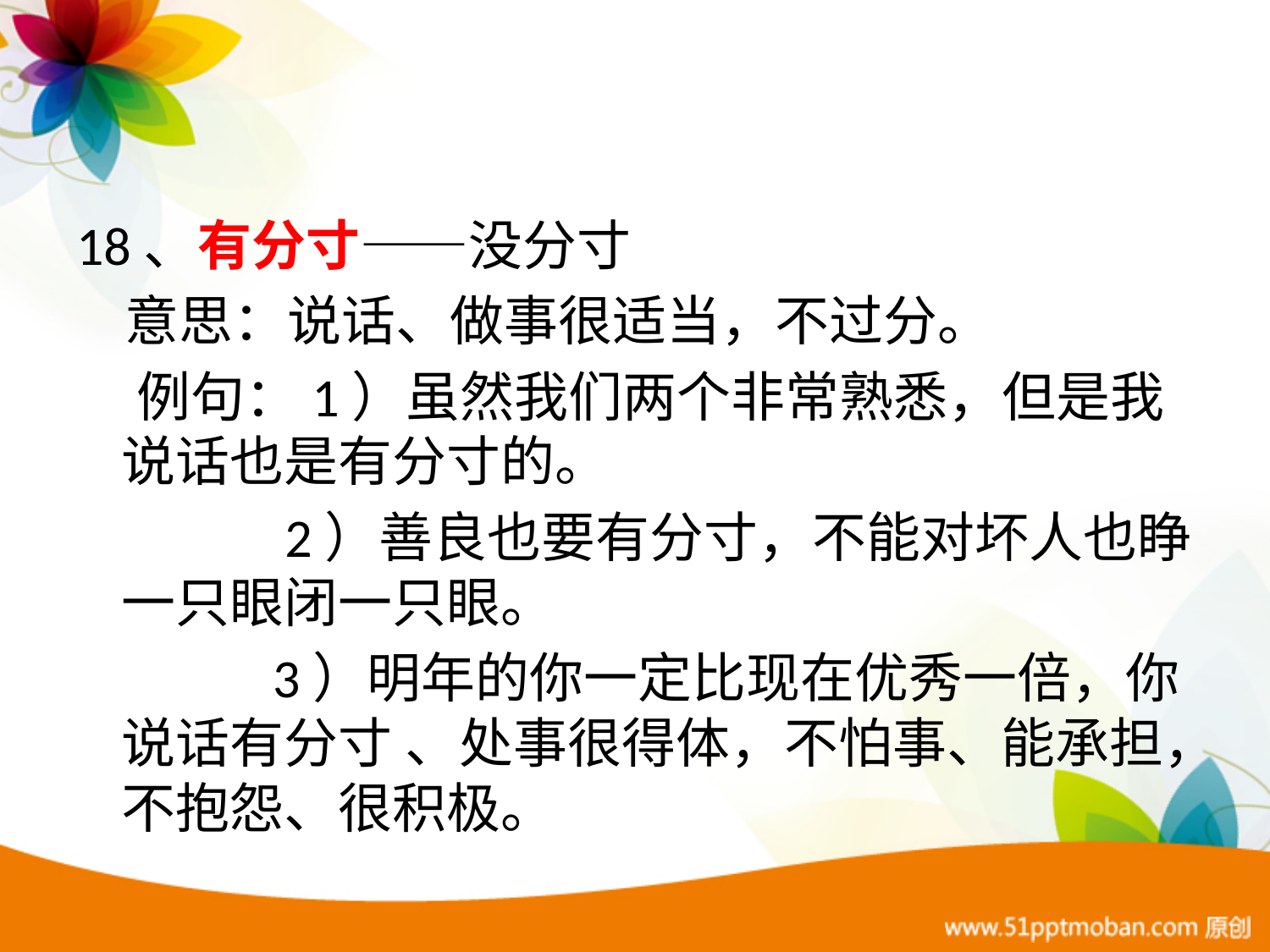

#
18、有分寸——没分寸
   意思：说话、做事很适当，不过分。
    例句：1）虽然我们两个非常熟悉，但是我说话也是有分寸的。
                 2）善良也要有分寸，不能对坏人也睁一只眼闭一只眼。
                3）明年的你一定比现在优秀一倍，你说话有分寸 、处事很得体，不怕事、能承担，不抱怨、很积极。